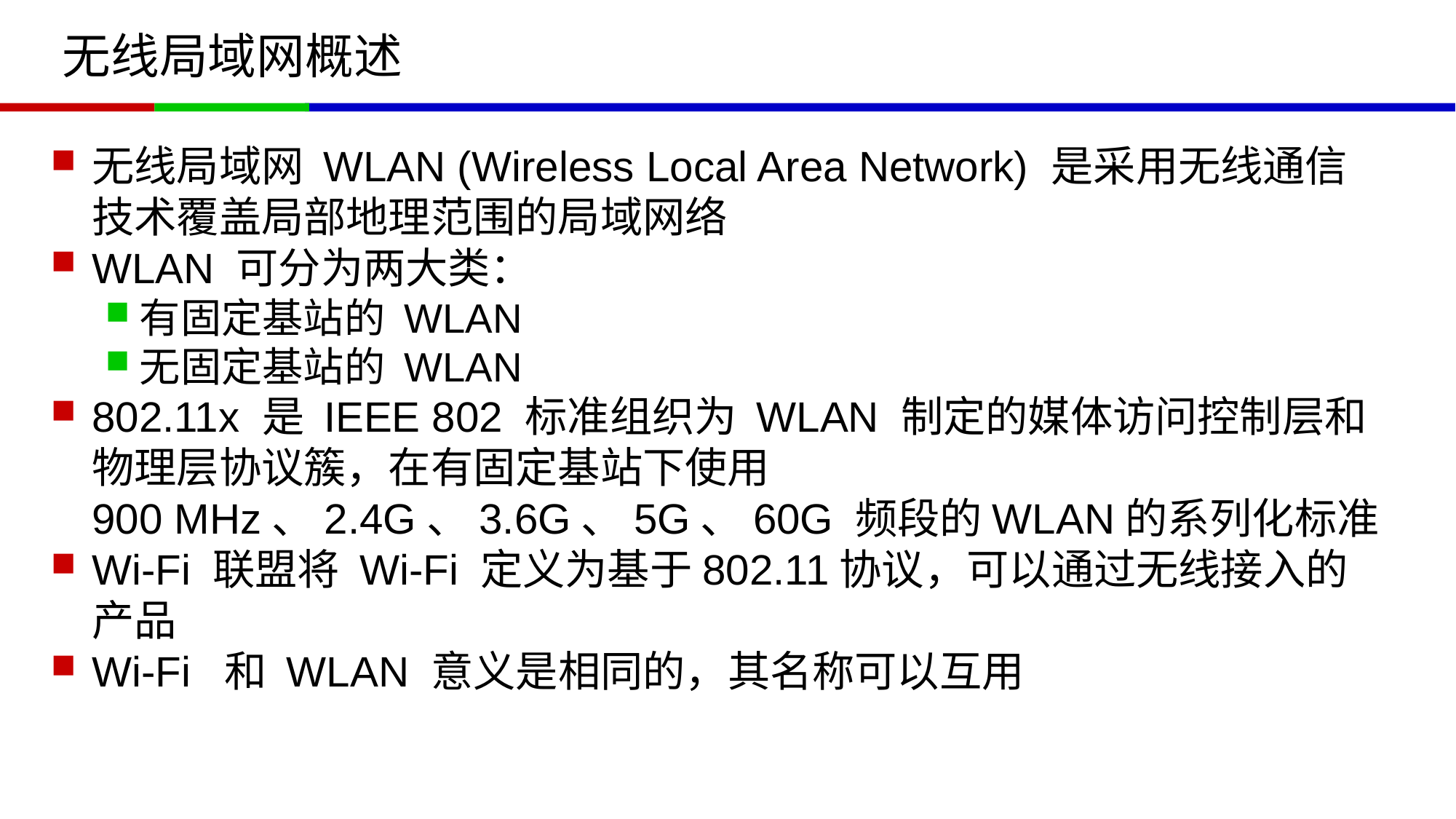

无线局域网概述
无线局域网 WLAN (Wireless Local Area Network) 是采用无线通信技术覆盖局部地理范围的局域网络
WLAN 可分为两大类：
有固定基站的 WLAN
无固定基站的 WLAN
802.11x 是 IEEE 802 标准组织为 WLAN 制定的媒体访问控制层和物理层协议簇，在有固定基站下使用 900 MHz、2.4G、3.6G、5G、60G 频段的WLAN的系列化标准
Wi-Fi 联盟将 Wi-Fi 定义为基于802.11协议，可以通过无线接入的产品
Wi-Fi  和 WLAN 意义是相同的，其名称可以互用

152